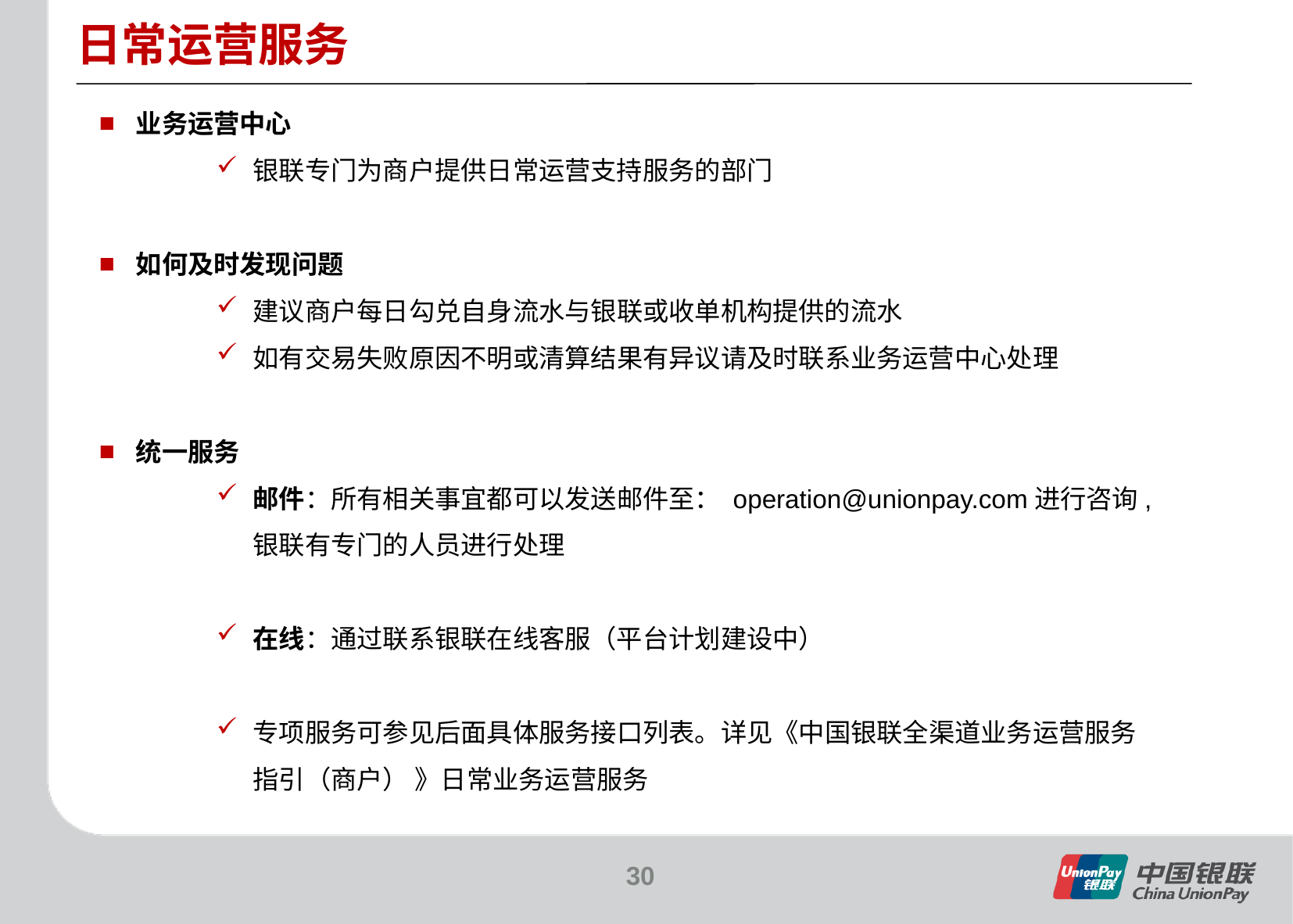

日常运营服务

业务运营中心
银联专门为商户提供日常运营支持服务的部门

如何及时发现问题
建议商户每日勾兑自身流水与银联或收单机构提供的流水
如有交易失败原因不明或清算结果有异议请及时联系业务运营中心处理

统一服务
邮件：所有相关事宜都可以发送邮件至： operation@unionpay.com进行咨询,银联有专门的人员进行处理

在线：通过联系银联在线客服（平台计划建设中）

专项服务可参见后面具体服务接口列表。详见《中国银联全渠道业务运营服务指引（商户） 》日常业务运营服务